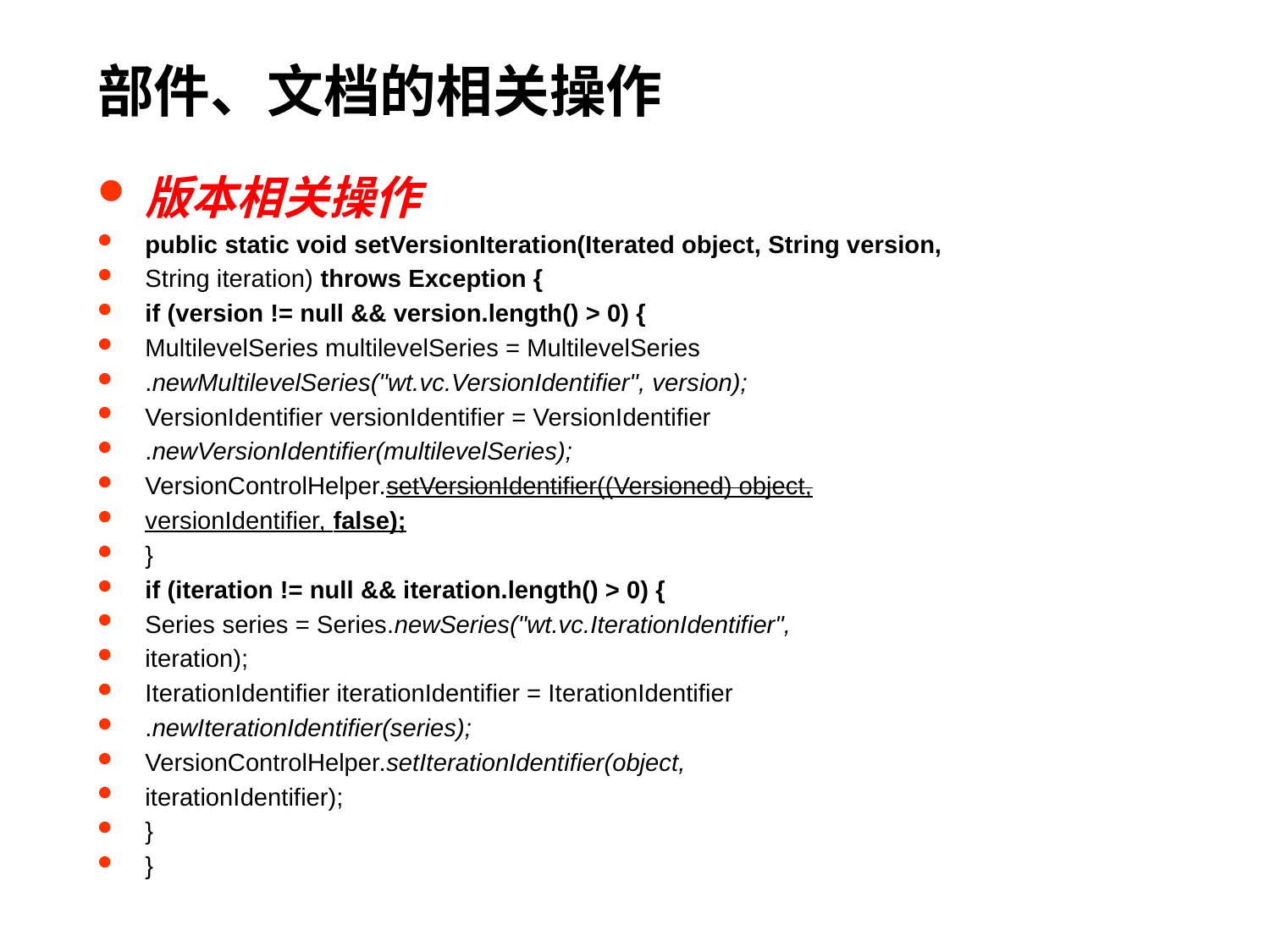

# 部件、文档的相关操作
版本相关操作
public static void setVersionIteration(Iterated object, String version,
String iteration) throws Exception {
if (version != null && version.length() > 0) {
MultilevelSeries multilevelSeries = MultilevelSeries
.newMultilevelSeries("wt.vc.VersionIdentifier", version);
VersionIdentifier versionIdentifier = VersionIdentifier
.newVersionIdentifier(multilevelSeries);
VersionControlHelper.setVersionIdentifier((Versioned) object,
versionIdentifier, false);
}
if (iteration != null && iteration.length() > 0) {
Series series = Series.newSeries("wt.vc.IterationIdentifier",
iteration);
IterationIdentifier iterationIdentifier = IterationIdentifier
.newIterationIdentifier(series);
VersionControlHelper.setIterationIdentifier(object,
iterationIdentifier);
}
}